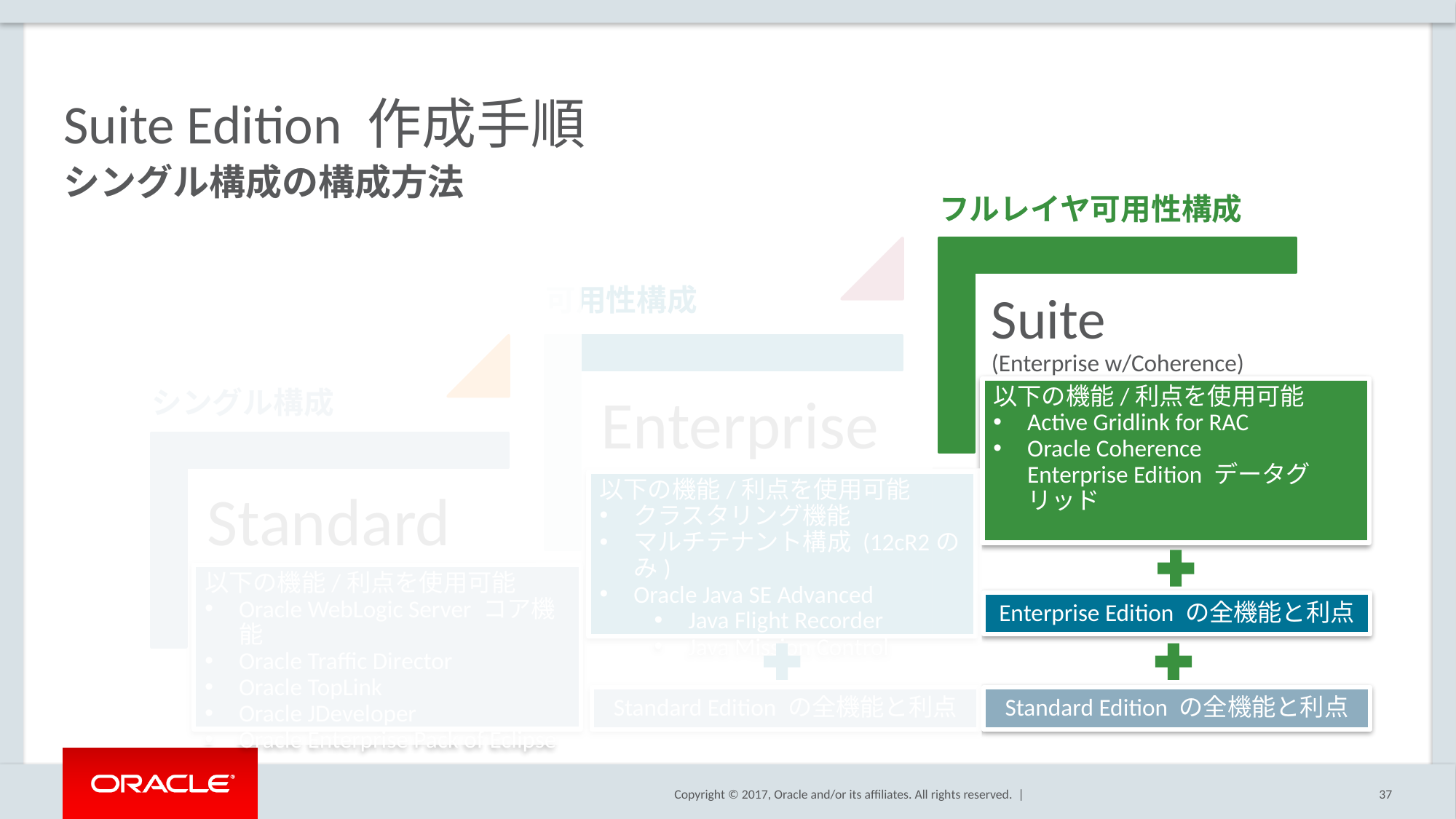

# Suite Edition 作成手順
シングル構成の構成方法
フルレイヤ可用性構成

Suite
(Enterprise w/Coherence)

Enterprise
Standard

可用性構成
以下の機能/利点を使用可能
Active Gridlink for RAC
Oracle Coherence
Enterprise Edition データグリッド
シングル構成

以下の機能/利点を使用可能
クラスタリング機能
マルチテナント構成 (12cR2のみ)
Oracle Java SE Advanced
Java Flight Recorder
Java Mission Control

以下の機能/利点を使用可能
Oracle WebLogic Server コア機能
Oracle Traffic Director
Oracle TopLink
Oracle JDeveloper
Oracle Enterprise Pack of Eclipse
Enterprise Edition の全機能と利点

Standard Edition の全機能と利点
Standard Edition の全機能と利点
37